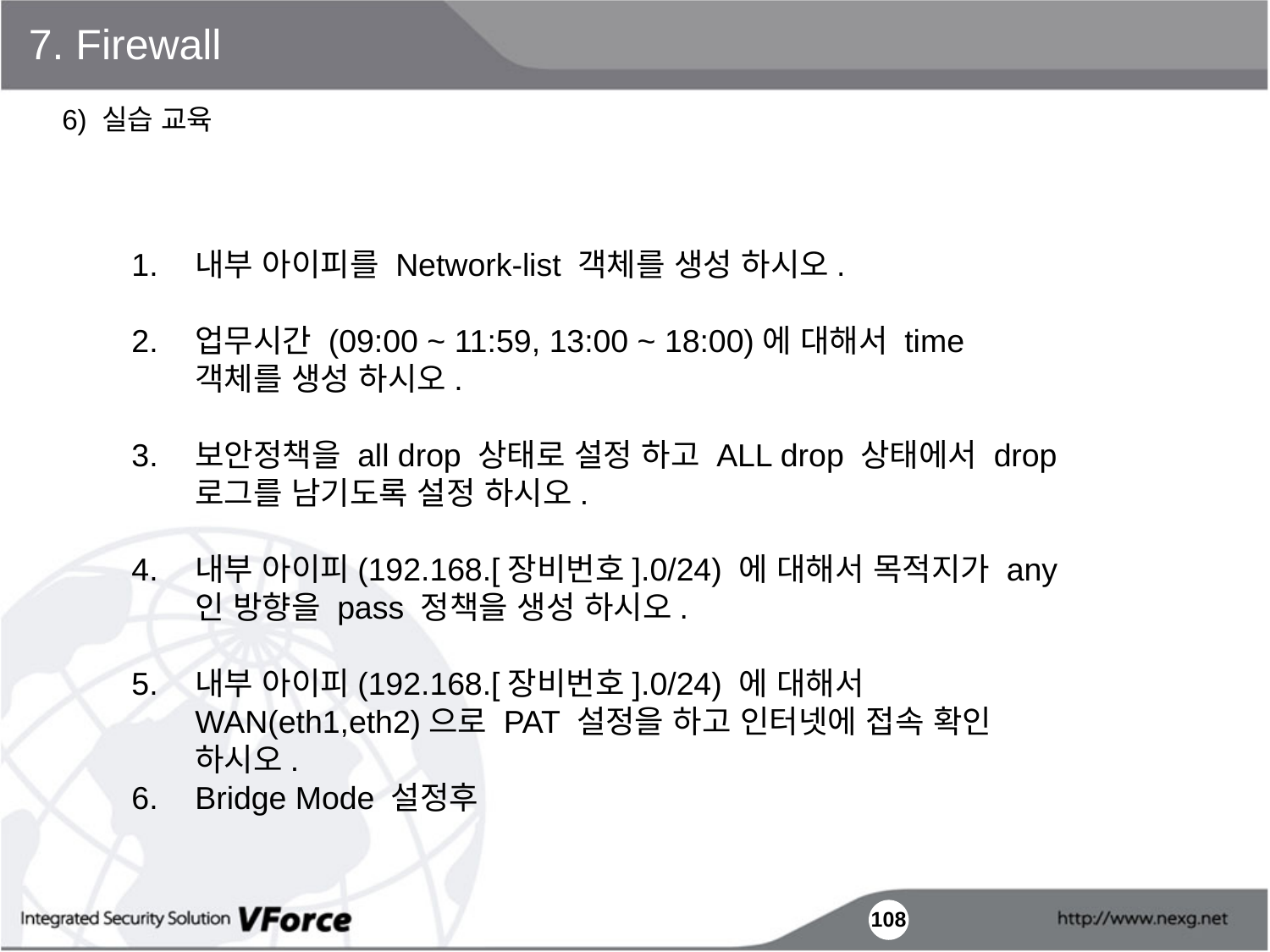

7. Firewall
6) 실습 교육
내부 아이피를 Network-list 객체를 생성 하시오.

업무시간 (09:00 ~ 11:59, 13:00 ~ 18:00)에 대해서 time 객체를 생성 하시오.

보안정책을 all drop 상태로 설정 하고 ALL drop 상태에서 drop 로그를 남기도록 설정 하시오.

내부 아이피(192.168.[장비번호].0/24) 에 대해서 목적지가 any 인 방향을 pass 정책을 생성 하시오.

내부 아이피(192.168.[장비번호].0/24) 에 대해서 WAN(eth1,eth2)으로 PAT 설정을 하고 인터넷에 접속 확인 하시오.
Bridge Mode 설정후